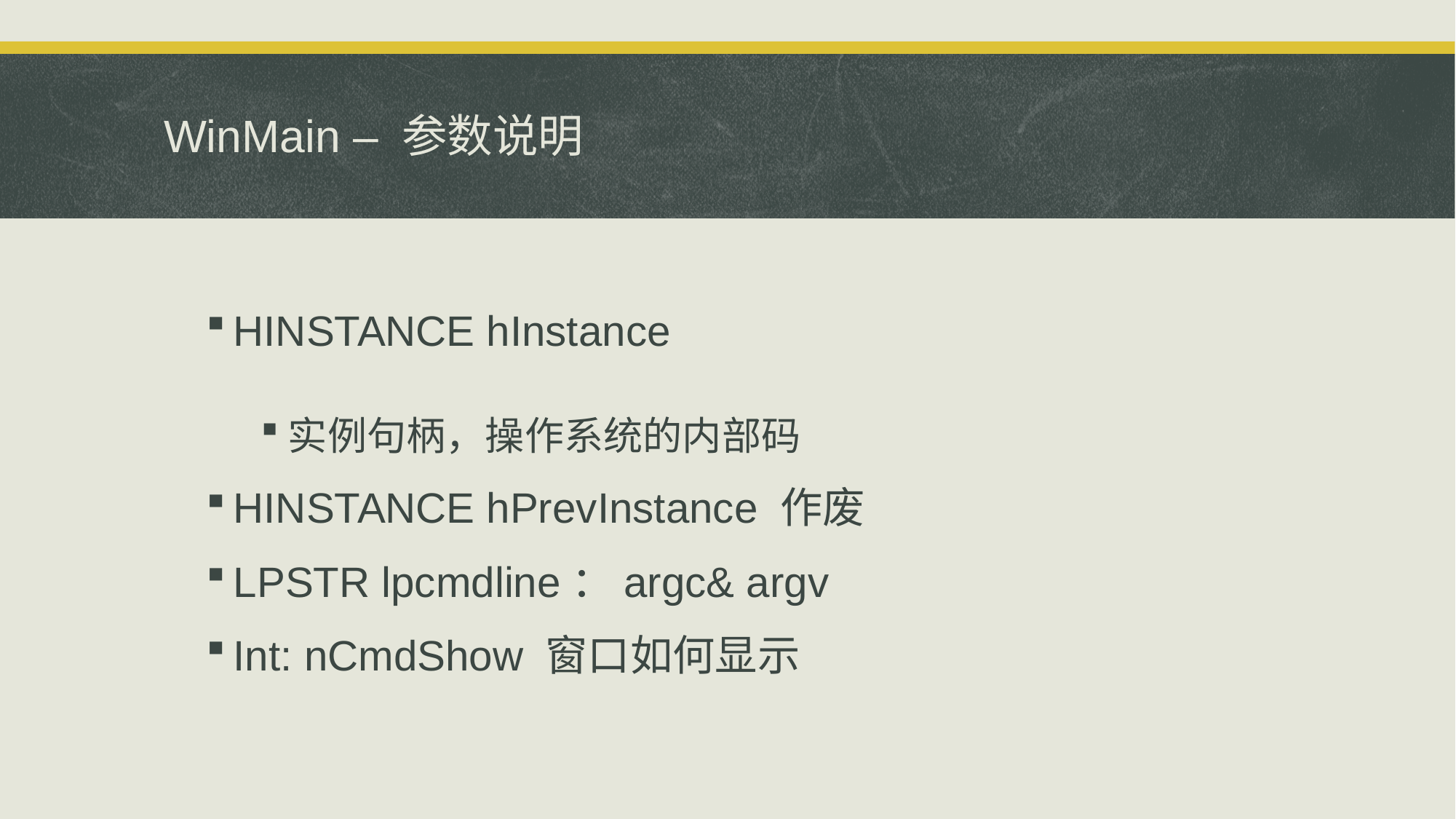

# WinMain – 参数说明
HINSTANCE hInstance

实例句柄，操作系统的内部码
HINSTANCE hPrevInstance 作废
LPSTR lpcmdline：argc& argv
Int: nCmdShow 窗口如何显示